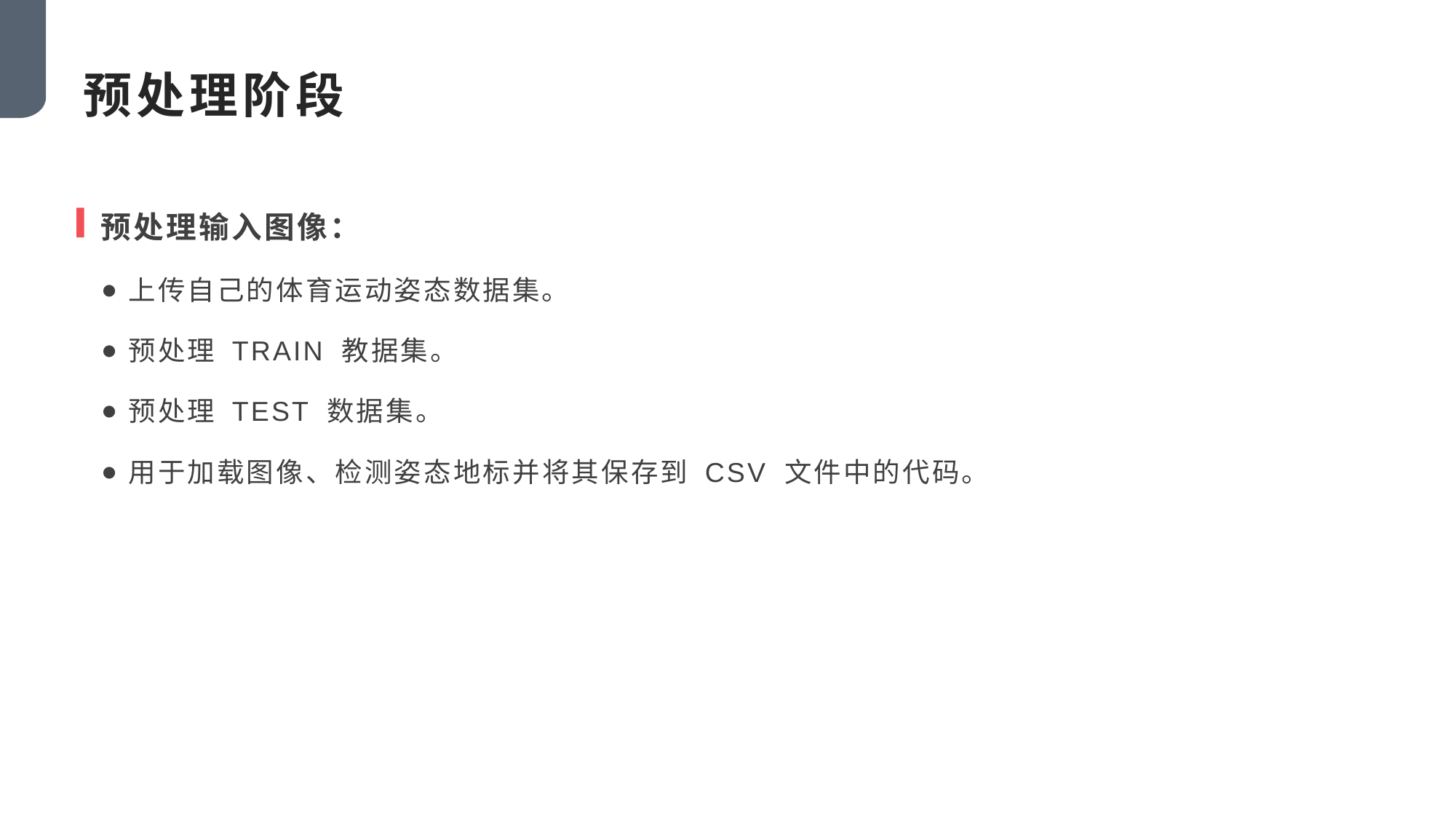

预处理阶段
预处理输入图像：
上传自己的体育运动姿态数据集。
预处理 TRAIN 教据集。
预处理 TEST 数据集。
用于加载图像、检测姿态地标并将其保存到 CSV 文件中的代码。